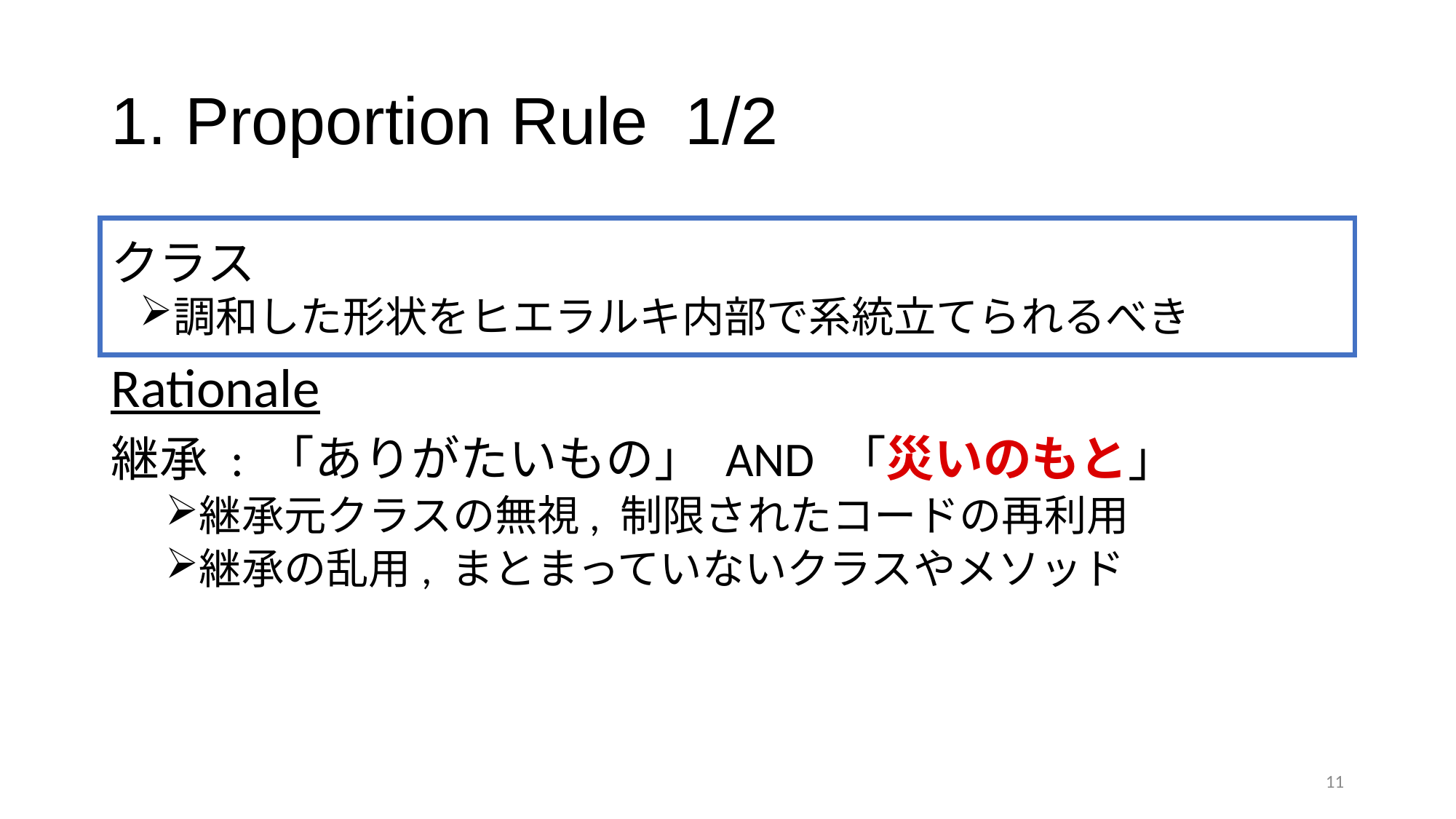

# 1. Proportion Rule  1/2
クラス
調和した形状をヒエラルキ内部で系統立てられるべき
Rationale
継承 : 「ありがたいもの」 AND 「災いのもと」
継承元クラスの無視, 制限されたコードの再利用
継承の乱用, まとまっていないクラスやメソッド
11